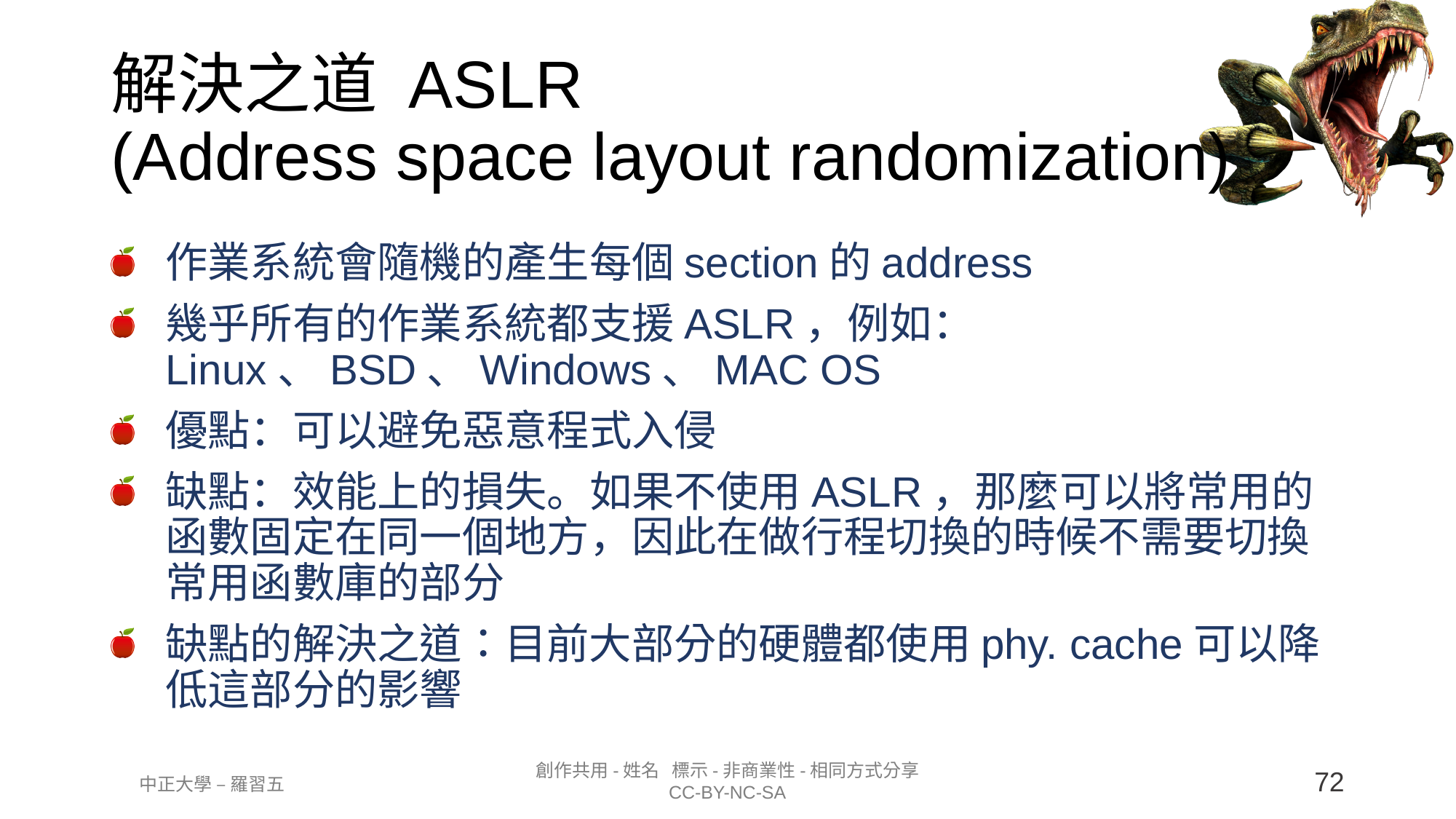

# 解決之道 ASLR (Address space layout randomization)
作業系統會隨機的產生每個section的address
幾乎所有的作業系統都支援ASLR，例如：Linux、BSD、Windows、MAC OS
優點：可以避免惡意程式入侵
缺點：效能上的損失。如果不使用ASLR，那麼可以將常用的函數固定在同一個地方，因此在做行程切換的時候不需要切換常用函數庫的部分
缺點的解決之道：目前大部分的硬體都使用phy. cache可以降低這部分的影響